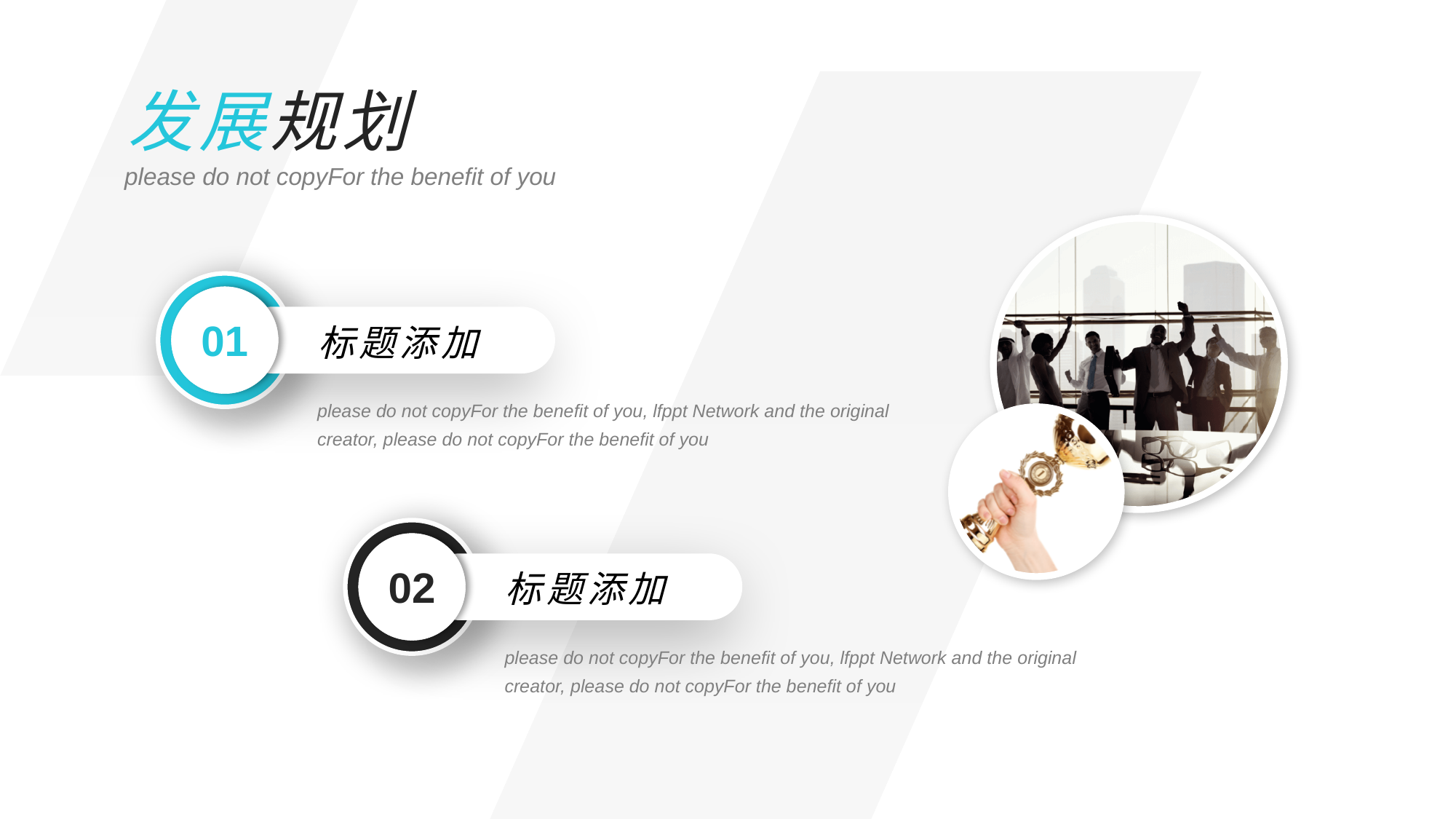

发展规划
please do not copyFor the benefit of you

01
标题添加
please do not copyFor the benefit of you, lfppt Network and the original creator, please do not copyFor the benefit of you

02
标题添加
please do not copyFor the benefit of you, lfppt Network and the original creator, please do not copyFor the benefit of you